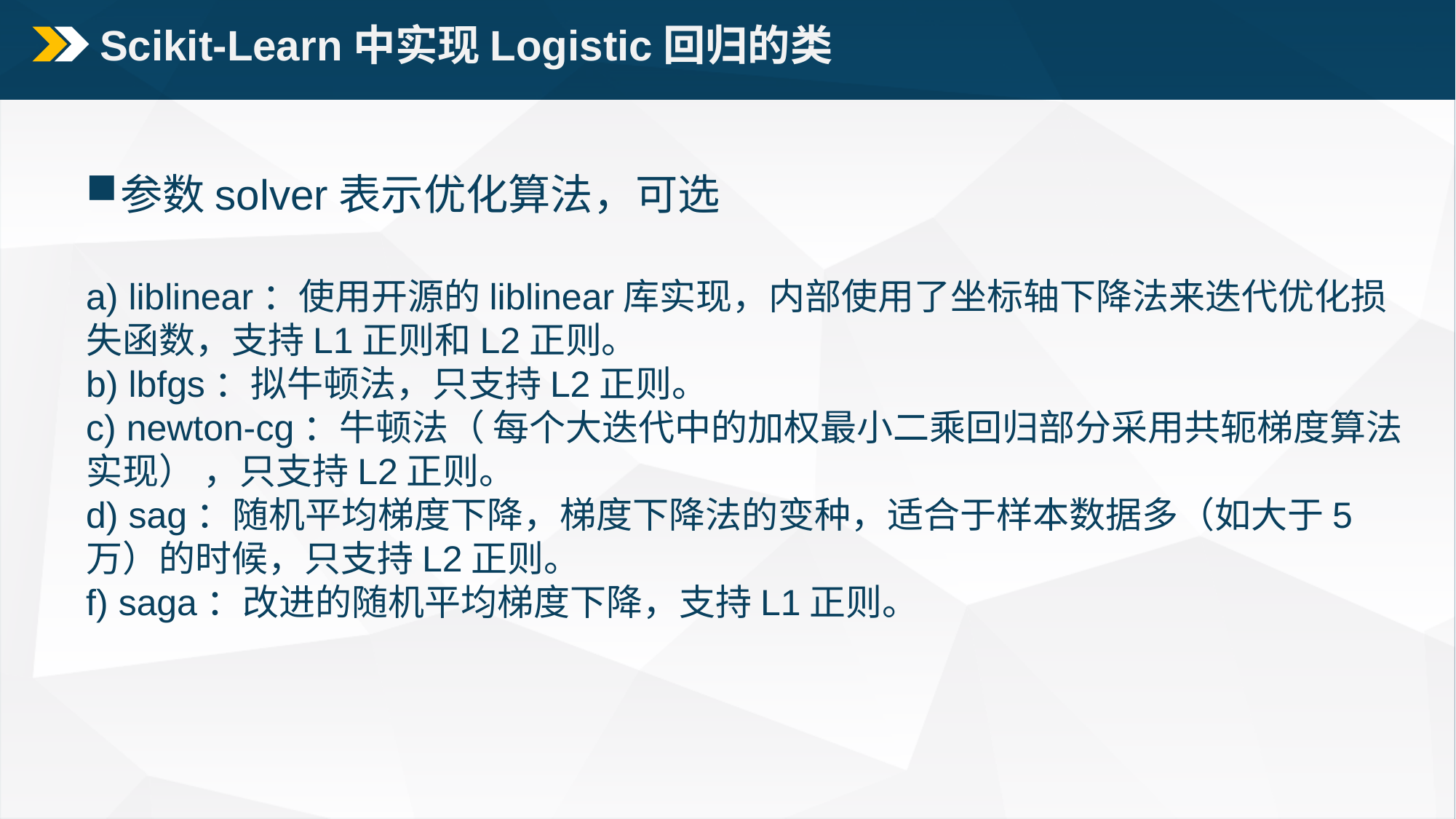

# Scikit-Learn中实现Logistic回归的类
参数solver表示优化算法，可选
a) liblinear：使用开源的liblinear库实现，内部使用了坐标轴下降法来迭代优化损失函数，支持L1正则和L2正则。
b) lbfgs：拟牛顿法，只支持L2正则。
c) newton-cg：牛顿法（ 每个大迭代中的加权最小二乘回归部分采用共轭梯度算法实现） ，只支持L2正则。
d) sag：随机平均梯度下降，梯度下降法的变种，适合于样本数据多（如大于5万）的时候，只支持L2正则。
f) saga：改进的随机平均梯度下降，支持L1正则。